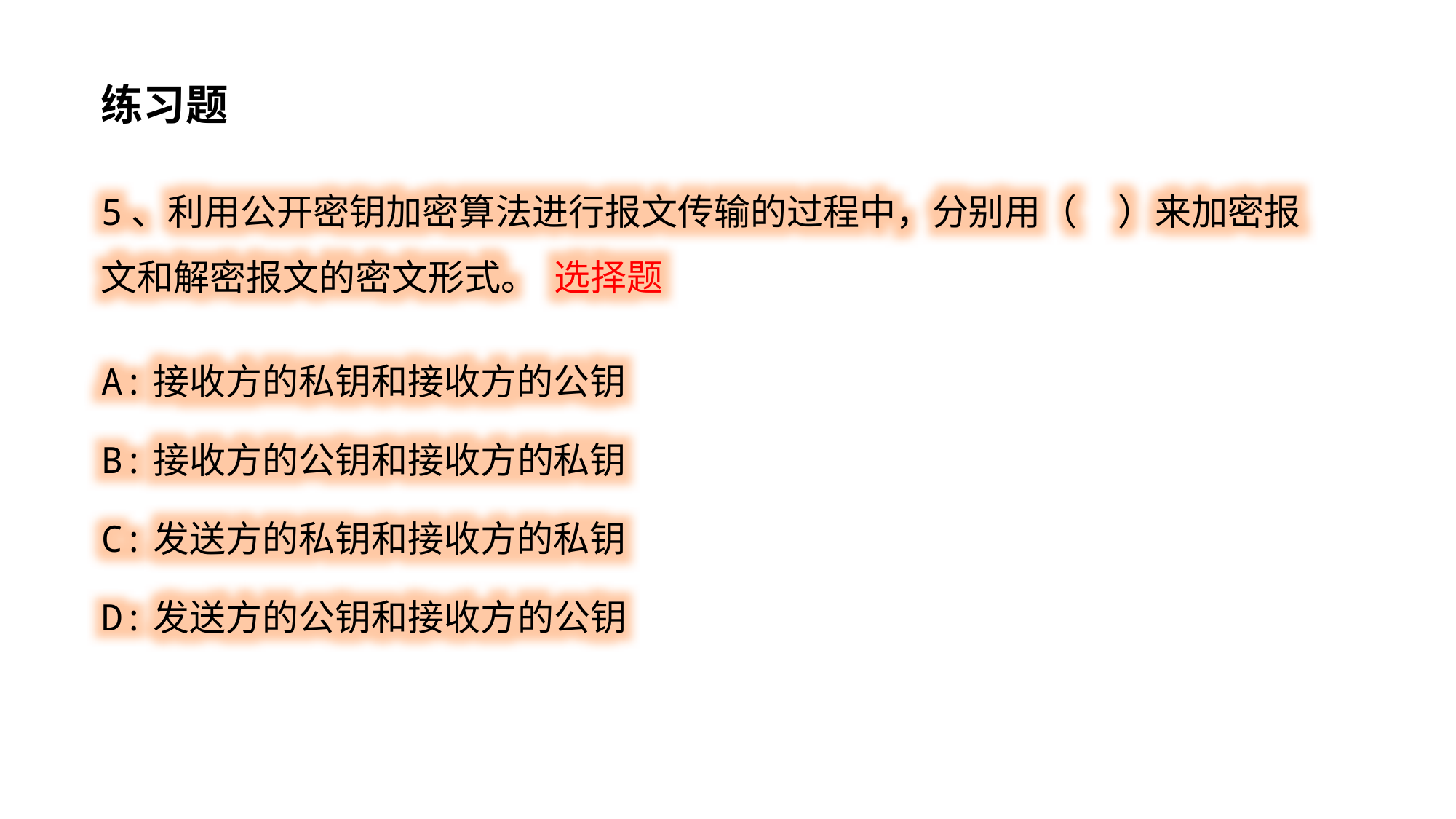

练习题
5、利用公开密钥加密算法进行报文传输的过程中，分别用（     ）来加密报文和解密报文的密文形式。  选择题

A:接收方的私钥和接收方的公钥

B:接收方的公钥和接收方的私钥

C:发送方的私钥和接收方的私钥

D:发送方的公钥和接收方的公钥